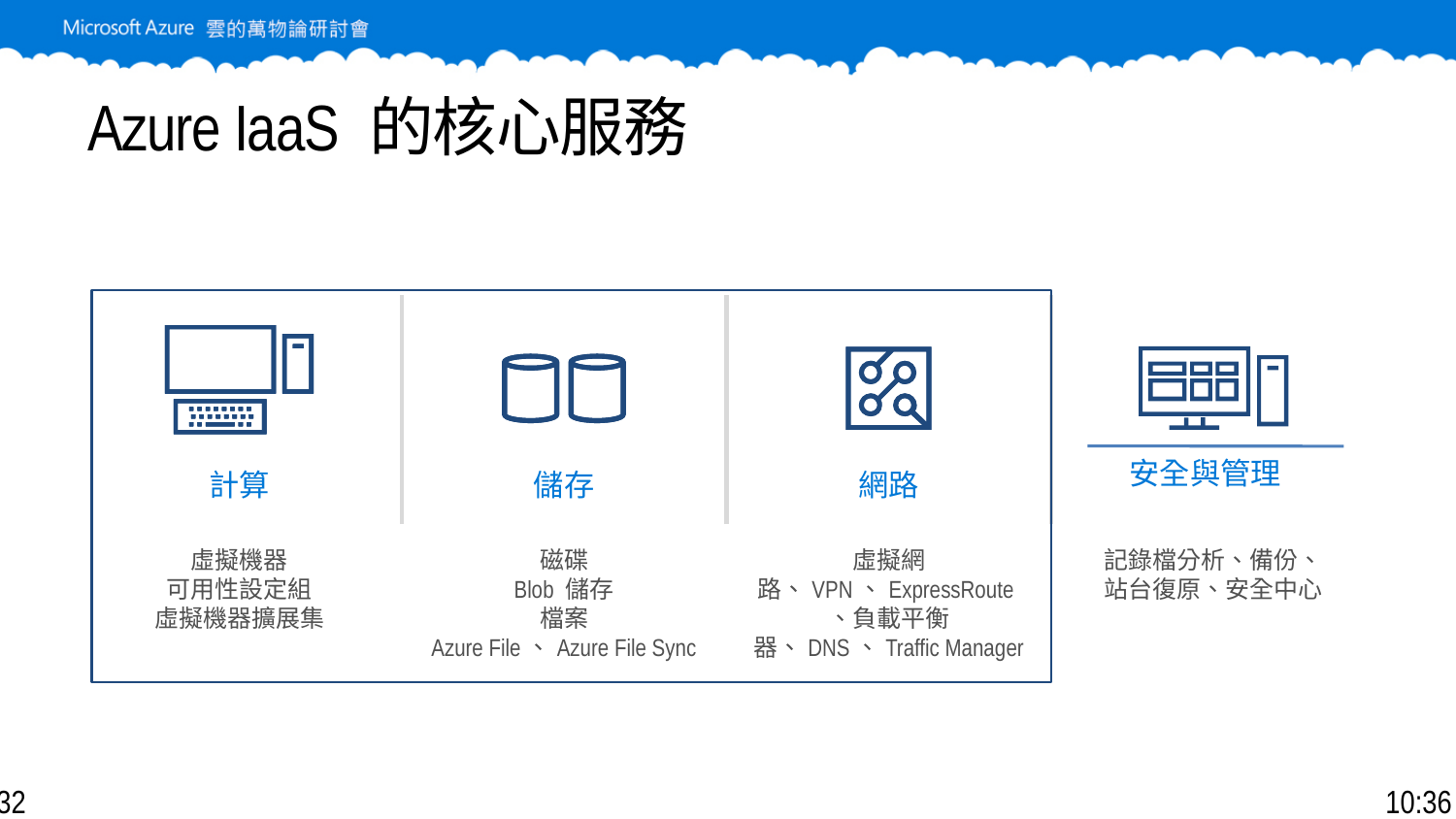

# Azure IaaS 的核心服務

安全與管理
計算
儲存
網路
虛擬機器
可用性設定組
虛擬機器擴展集
磁碟
Blob 儲存
檔案
Azure File、Azure File Sync
虛擬網路、VPN、ExpressRoute、負載平衡器、DNS、Traffic Manager
記錄檔分析、備份、
站台復原、安全中心